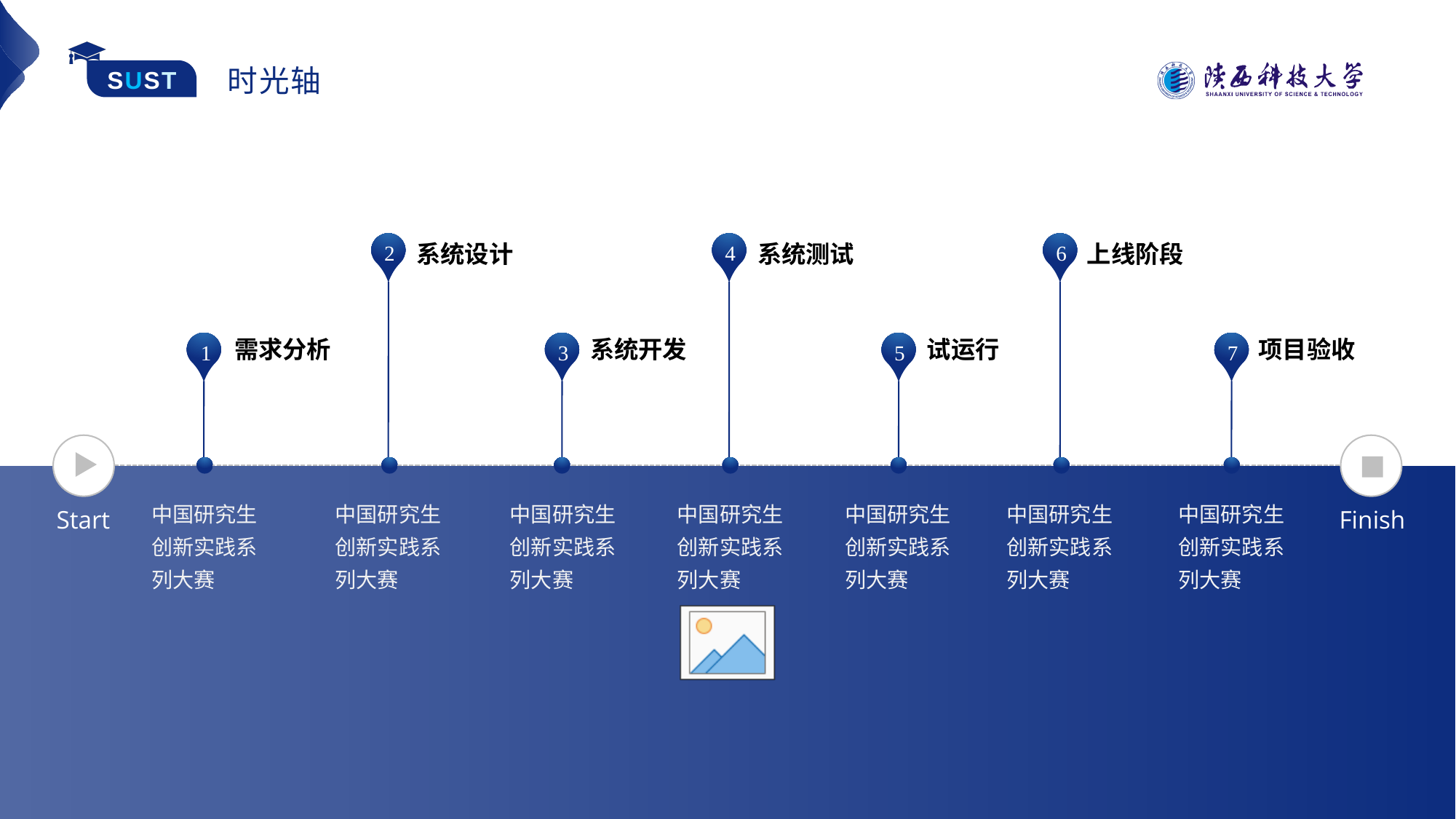

时光轴
2
4
6
系统设计
系统测试
上线阶段

需求分析
系统开发
试运行
项目验收
1
3
5
7

中国研究生创新实践系列大赛
中国研究生创新实践系列大赛
中国研究生创新实践系列大赛
中国研究生创新实践系列大赛
中国研究生创新实践系列大赛
中国研究生创新实践系列大赛
中国研究生创新实践系列大赛
Start
Finish